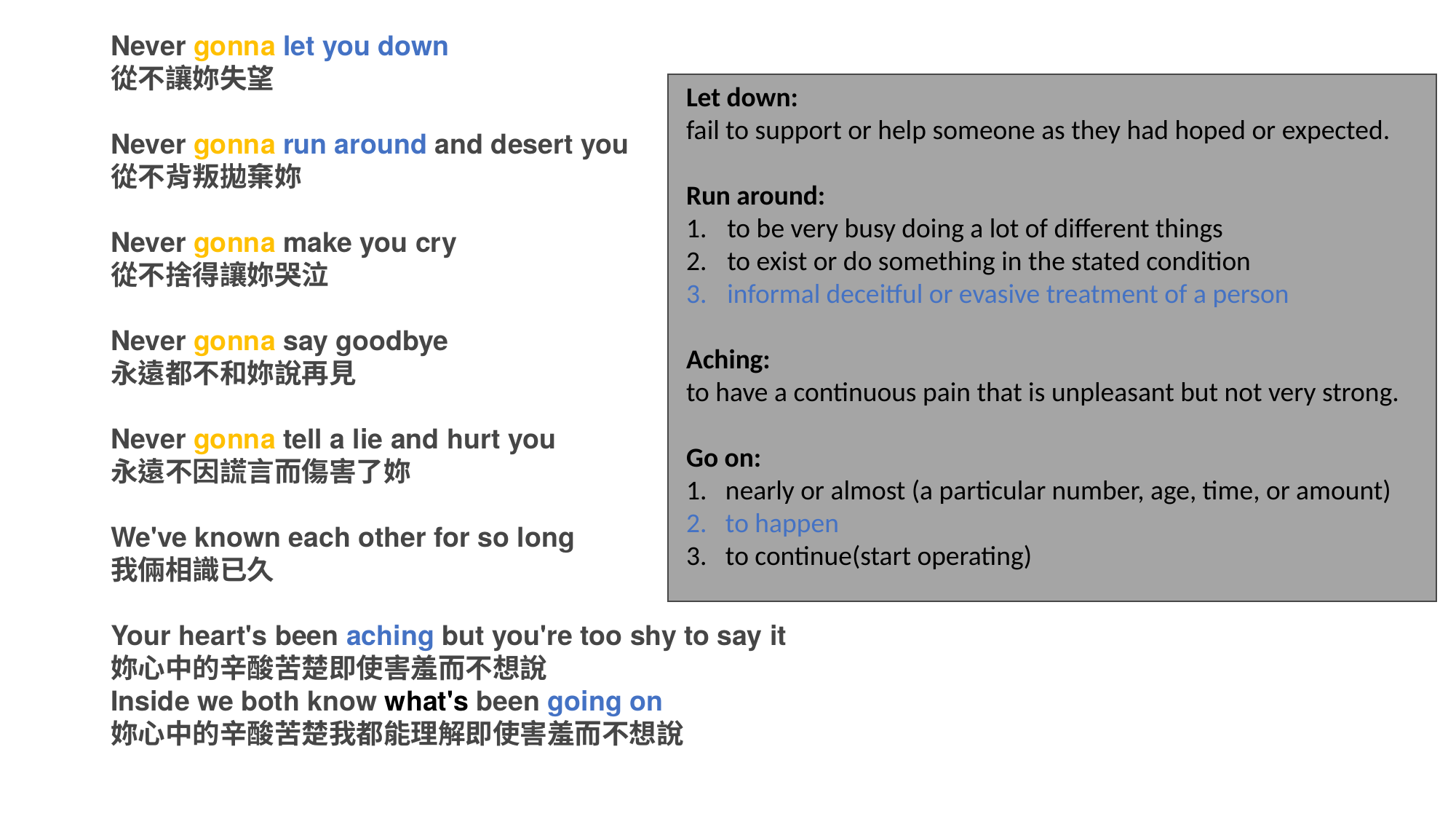

Never gonna let you down
從不讓妳失望
Never gonna run around and desert you
從不背叛拋棄妳

Never gonna make you cry
從不捨得讓妳哭泣
Never gonna say goodbye
永遠都不和妳說再見
Never gonna tell a lie and hurt you
永遠不因謊言而傷害了妳
We've known each other for so long
我倆相識已久
Your heart's been aching but you're too shy to say it
妳心中的辛酸苦楚即使害羞而不想說
Inside we both know what's been going on
妳心中的辛酸苦楚我都能理解即使害羞而不想說

Let down:
fail to support or help someone as they had hoped or expected.

Run around:
to be very busy doing a lot of different things
to exist or do something in the stated condition
informal deceitful or evasive treatment of a person

Aching:
to have a continuous pain that is unpleasant but not very strong.

Go on:
1.   nearly or almost (a particular number, age, time, or amount)
2.   to happen
3.   to continue(start operating)